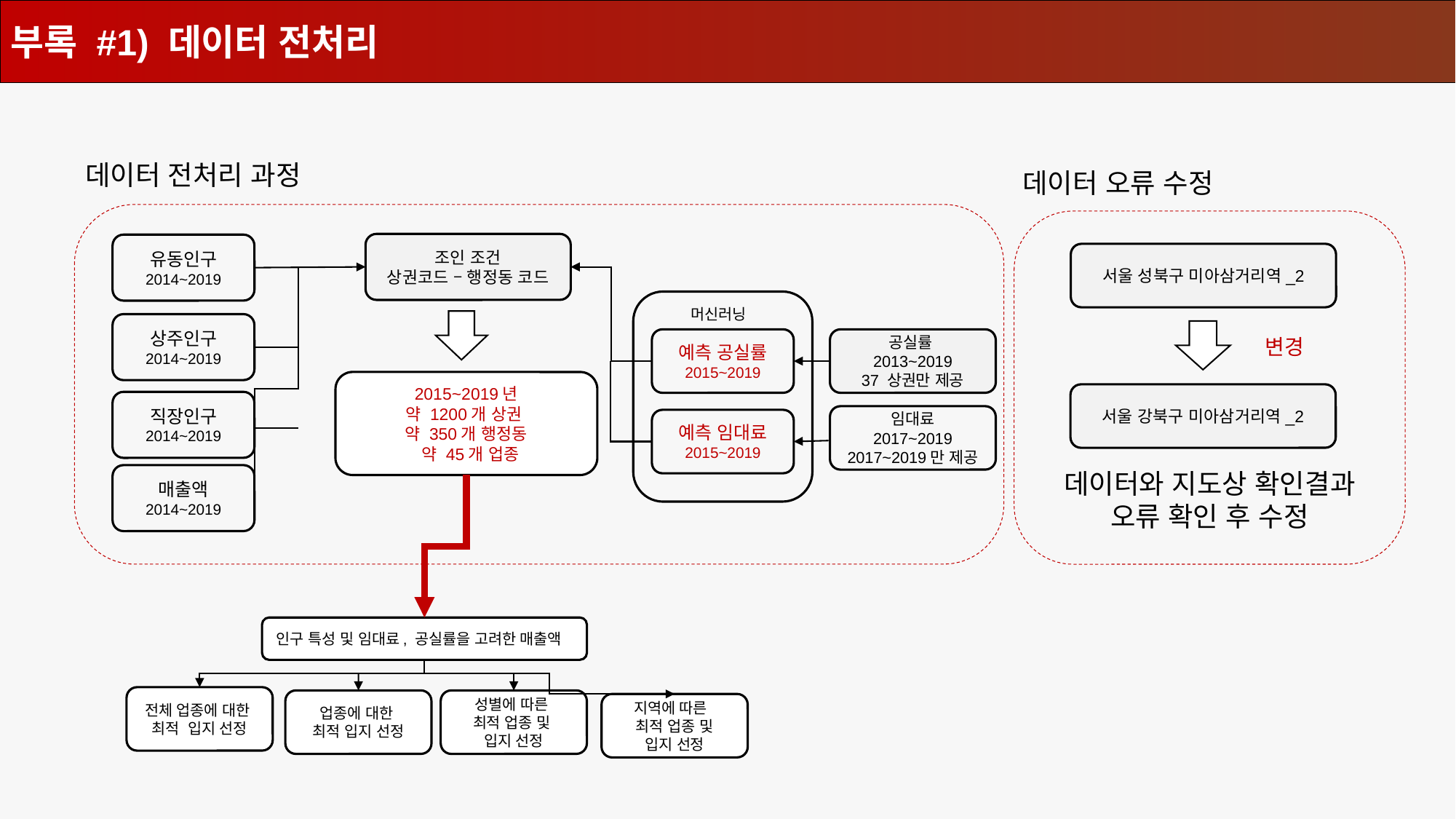

부록 #1) 데이터 전처리
데이터 전처리 과정
데이터 오류 수정

조인 조건
상권코드 – 행정동 코드
유동인구
2014~2019
서울 성북구 미아삼거리역_2
머신러닝

상주인구
2014~2019

변경
예측 공실률
2015~2019
공실률
2013~2019
37 상권만 제공
2015~2019년
약 1200개 상권
약 350개 행정동
 약 45개 업종
서울 강북구 미아삼거리역_2
직장인구
2014~2019
임대료
2017~2019
2017~2019만 제공
예측 임대료
2015~2019
데이터와 지도상 확인결과 오류 확인 후 수정
매출액
2014~2019
인구 특성 및 임대료, 공실률을 고려한 매출액
전체 업종에 대한
최적  입지 선정
업종에 대한
최적 입지 선정
성별에 따른
최적 업종 및
입지 선정
지역에 따른
최적 업종 및
입지 선정